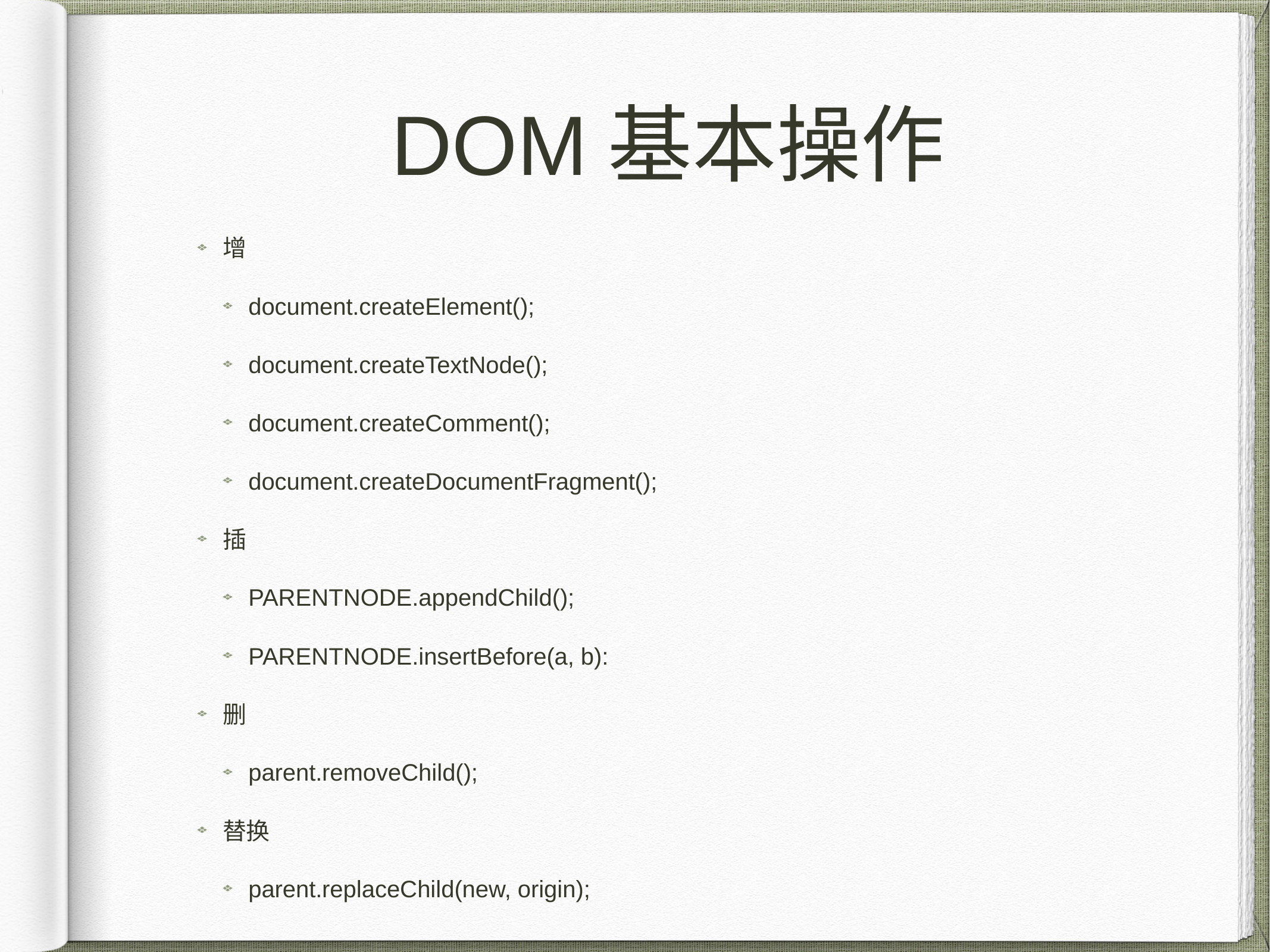

# DOM基本操作
增
document.createElement();
document.createTextNode();
document.createComment();
document.createDocumentFragment();
插
PARENTNODE.appendChild();
PARENTNODE.insertBefore(a, b):
删
parent.removeChild();
替换
parent.replaceChild(new, origin);